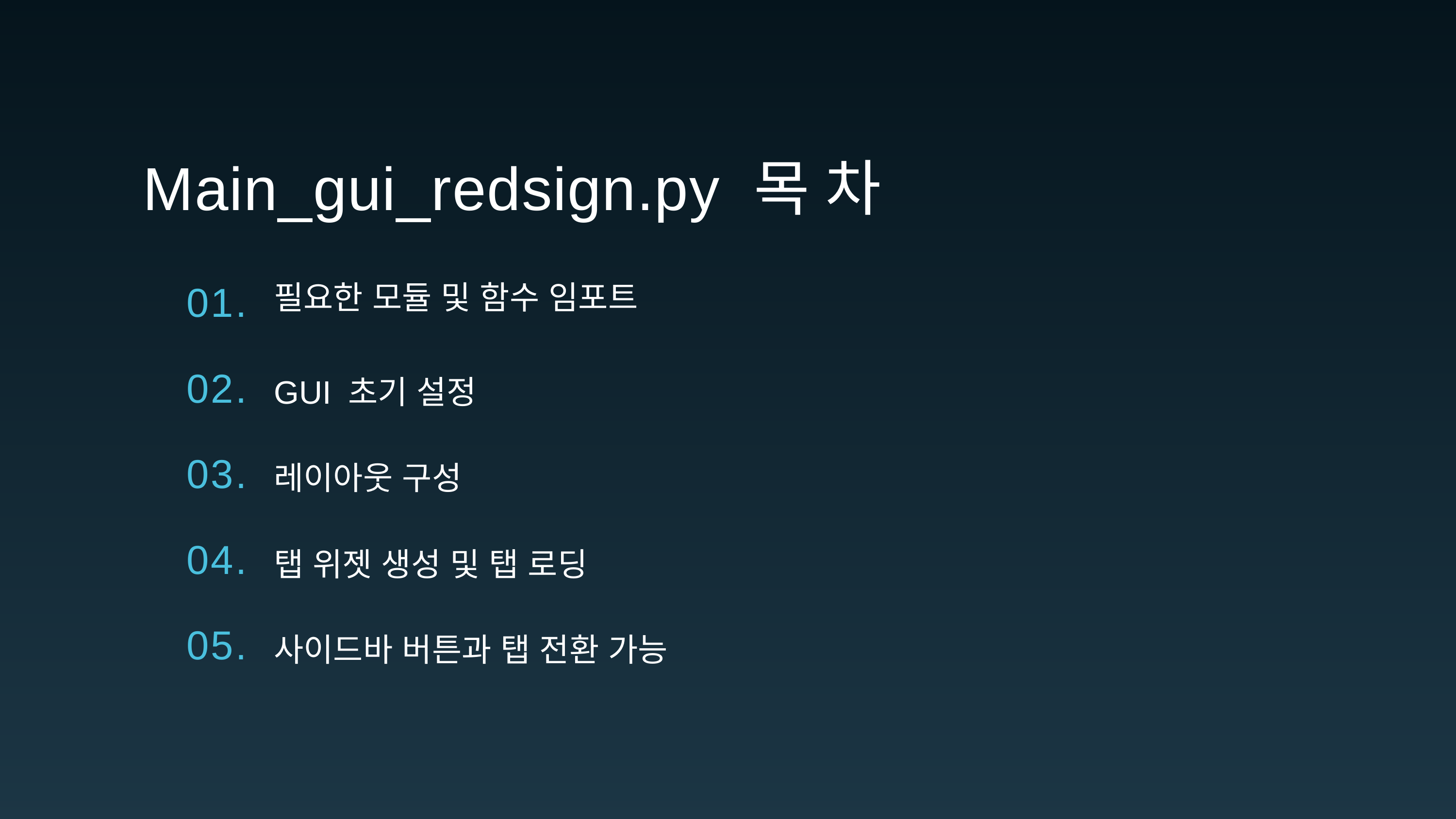

Main_gui_redsign.py 목 차
필요한 모듈 및 함수 임포트
01.
02.
GUI 초기 설정
03.
레이아웃 구성
04.
탭 위젯 생성 및 탭 로딩
05.
사이드바 버튼과 탭 전환 가능